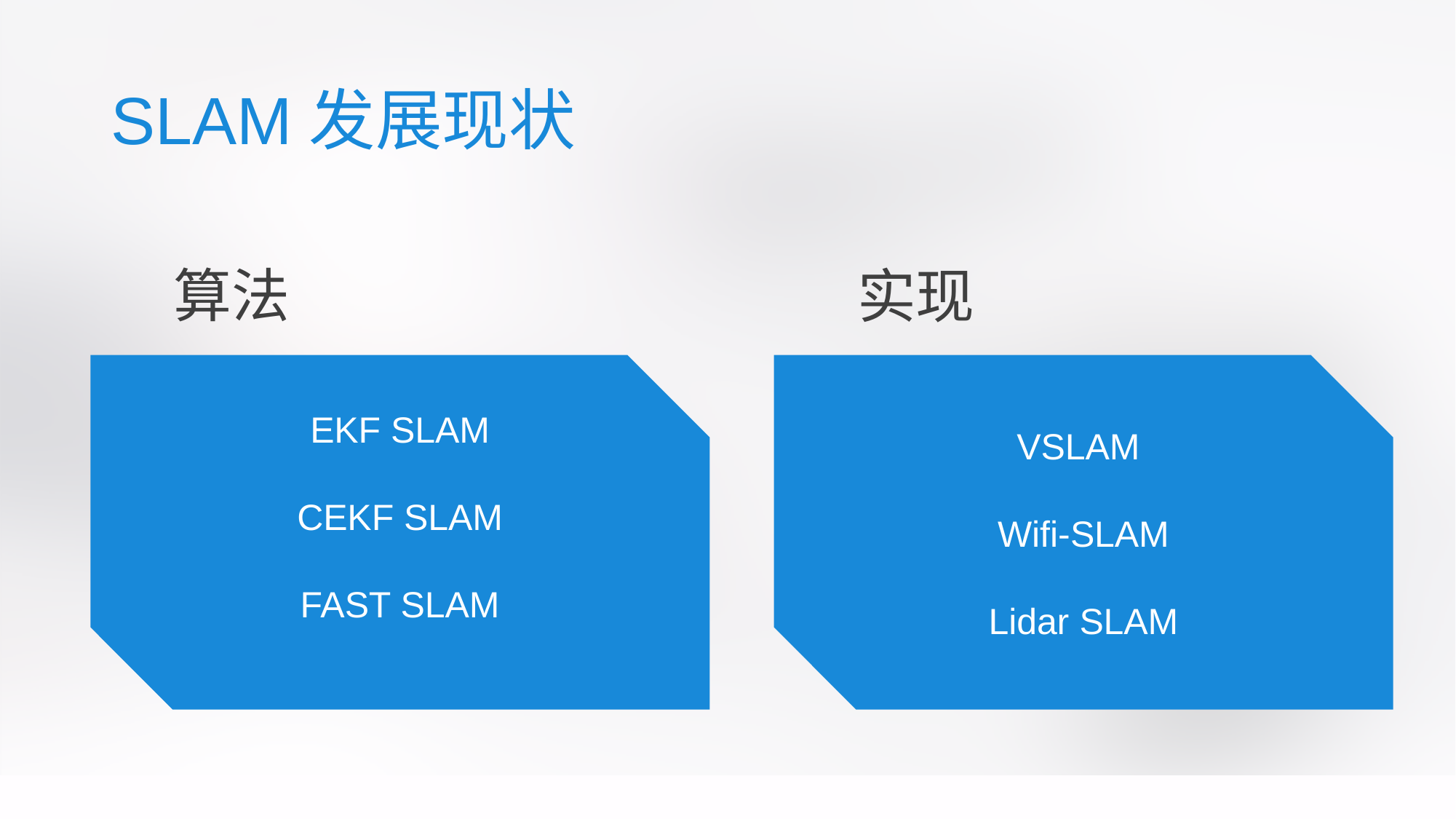

# SLAM发展现状
算法

实现

EKF SLAM

CEKF SLAM

FAST SLAM

VSLAM

Wifi-SLAM

Lidar SLAM